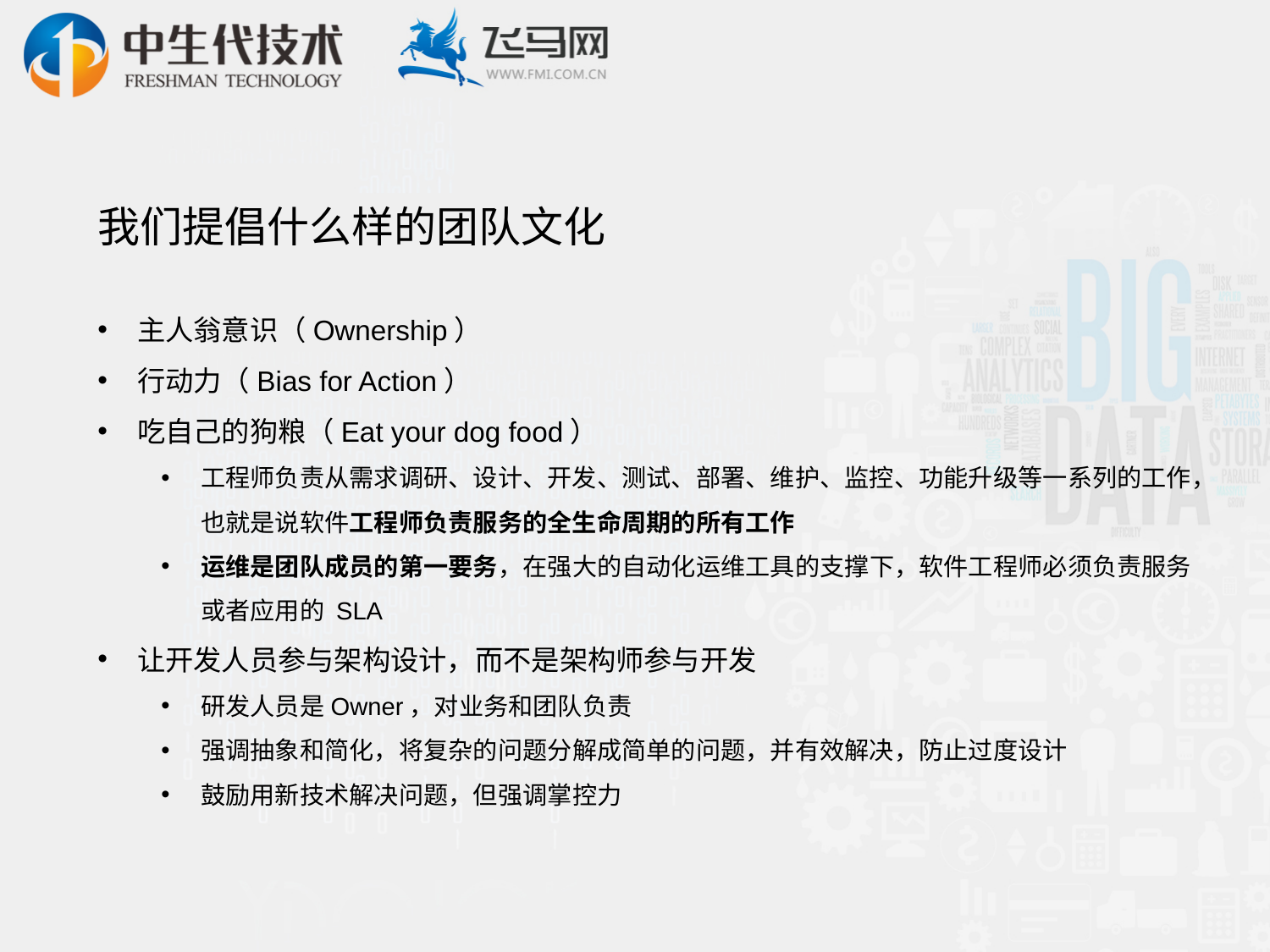

# 我们提倡什么样的团队文化
主人翁意识（Ownership）
行动力（Bias for Action）
吃自己的狗粮（Eat your dog food）
工程师负责从需求调研、设计、开发、测试、部署、维护、监控、功能升级等一系列的工作，也就是说软件工程师负责服务的全生命周期的所有工作
运维是团队成员的第一要务，在强大的自动化运维工具的支撑下，软件工程师必须负责服务或者应用的 SLA
让开发人员参与架构设计，而不是架构师参与开发
研发人员是Owner，对业务和团队负责
强调抽象和简化，将复杂的问题分解成简单的问题，并有效解决，防止过度设计
鼓励用新技术解决问题，但强调掌控力